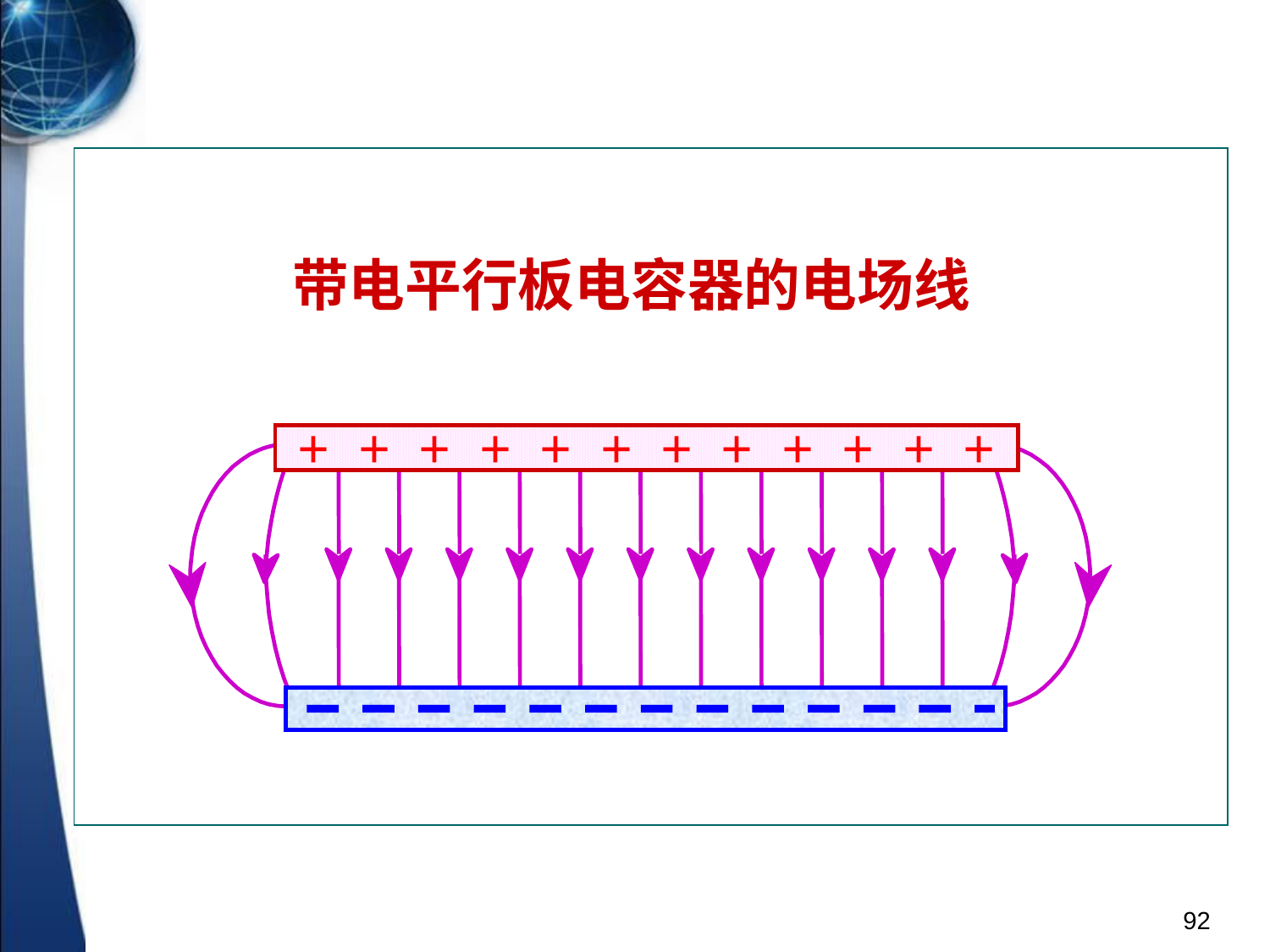

带电平行板电容器的电场线
+  +  +  +  +  +  +  +  +  +  +  +

92